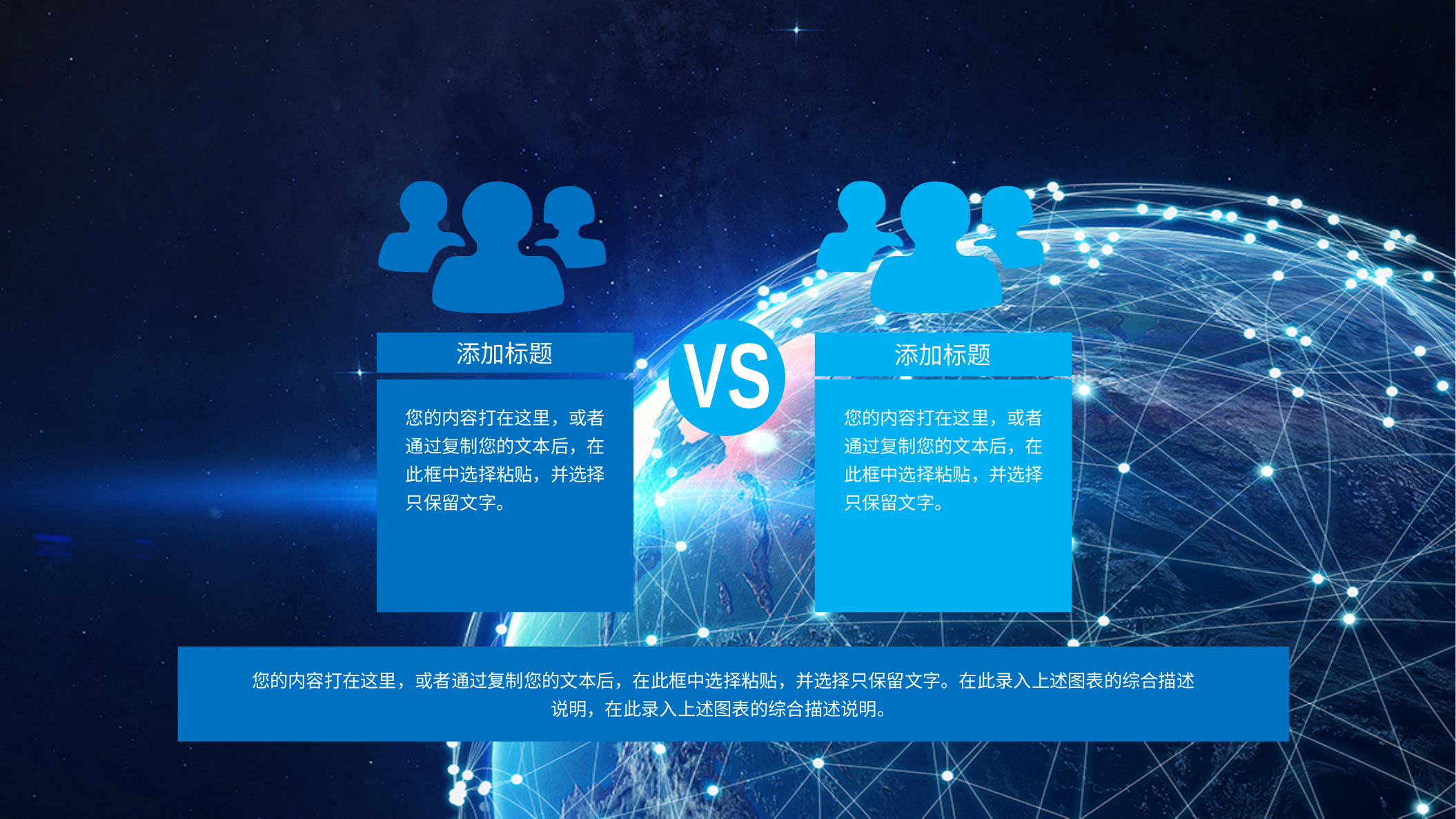

VS
添加标题
添加标题

您的内容打在这里，或者通过复制您的文本后，在此框中选择粘贴，并选择只保留文字。
您的内容打在这里，或者通过复制您的文本后，在此框中选择粘贴，并选择只保留文字。

您的内容打在这里，或者通过复制您的文本后，在此框中选择粘贴，并选择只保留文字。在此录入上述图表的综合描述说明，在此录入上述图表的综合描述说明。